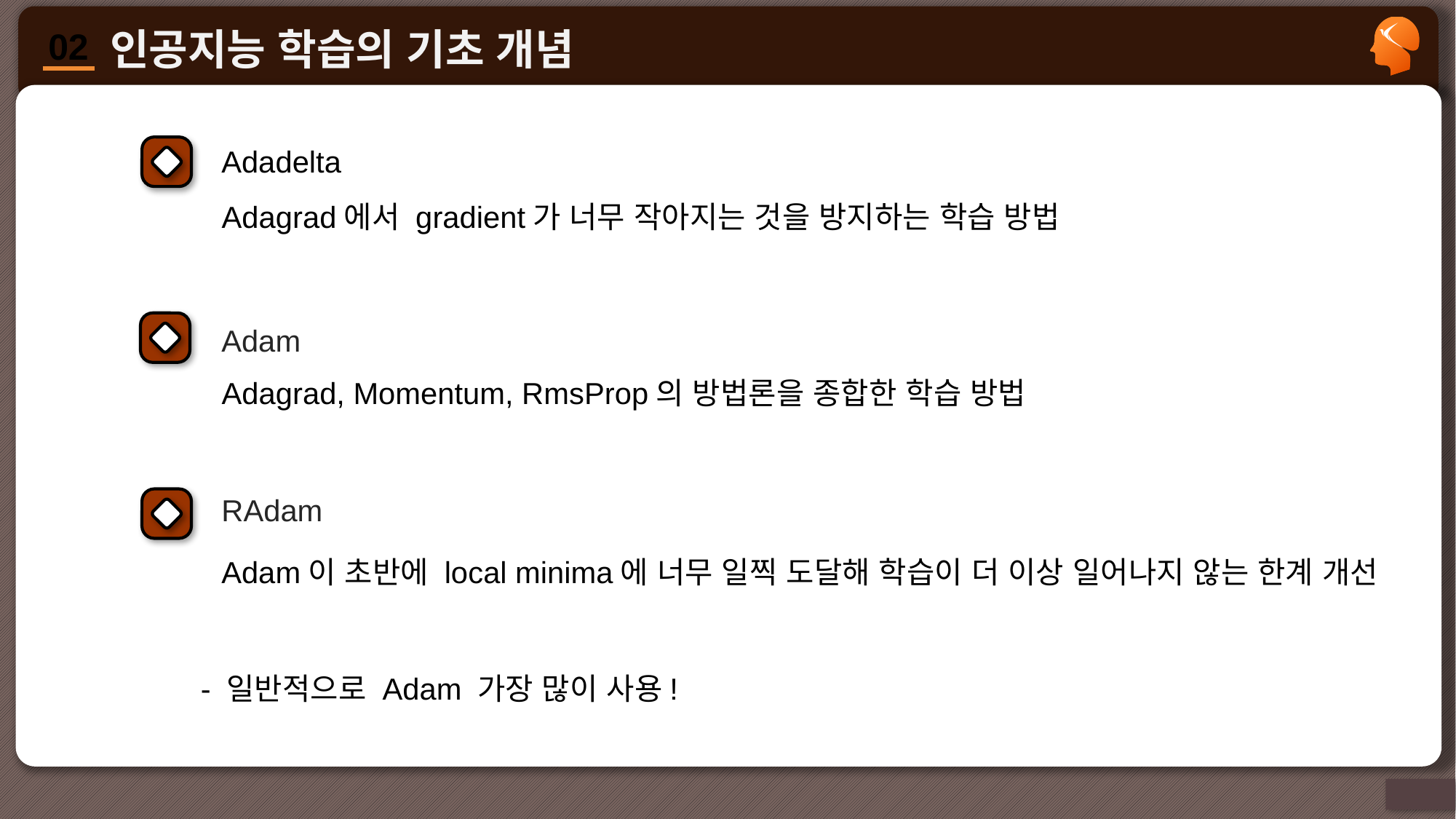

Adadelta
Adagrad에서 gradient가 너무 작아지는 것을 방지하는 학습 방법

Adam
Adagrad, Momentum, RmsProp의 방법론을 종합한 학습 방법
RAdam

Adam이 초반에 local minima에 너무 일찍 도달해 학습이 더 이상 일어나지 않는 한계 개선
- 일반적으로 Adam 가장 많이 사용!